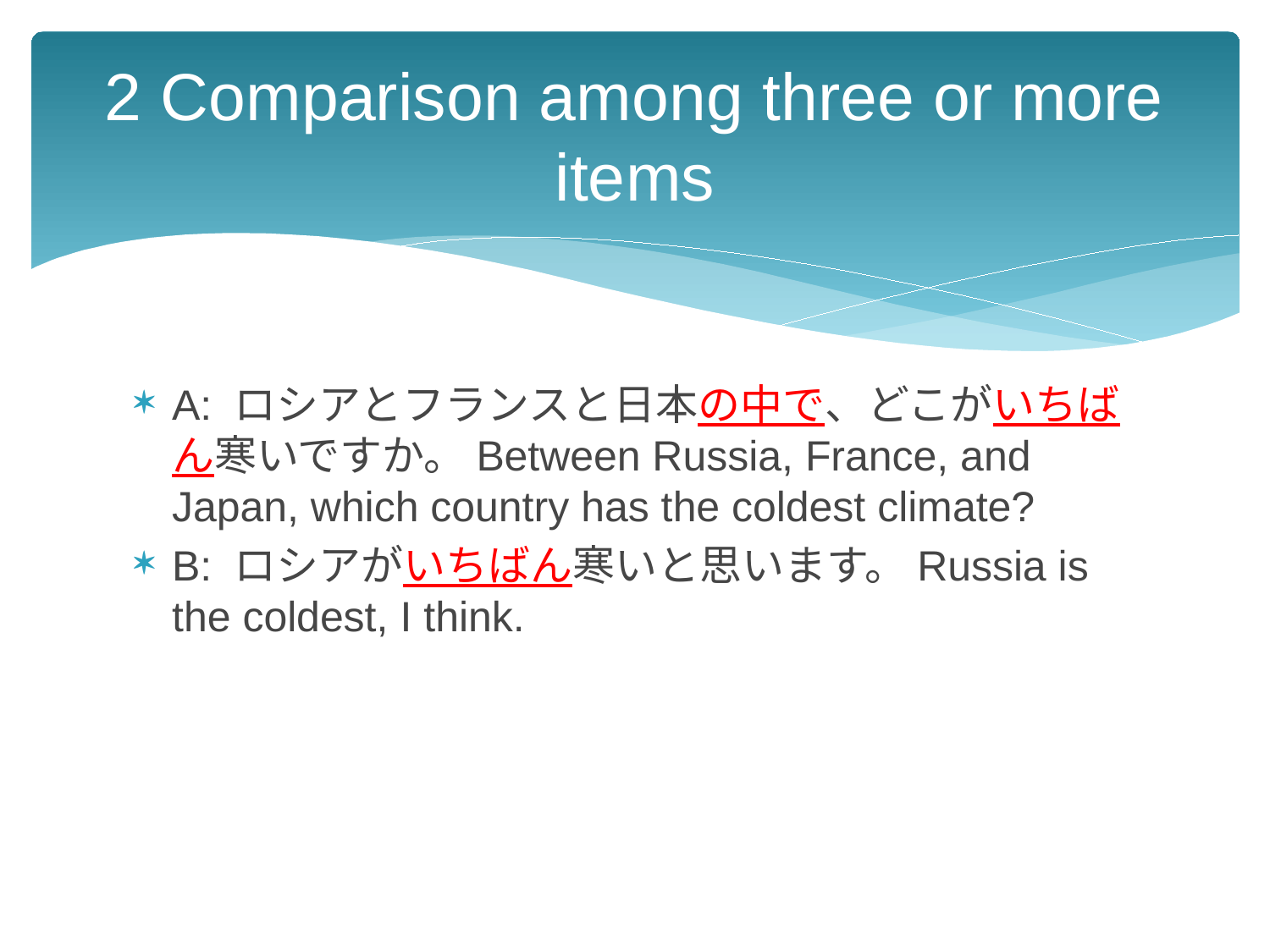

# 2 Comparison among three or more items
A: ロシアとフランスと日本の中で、どこがいちばん寒いですか。Between Russia, France, and Japan, which country has the coldest climate?
B: ロシアがいちばん寒いと思います。Russia is the coldest, I think.